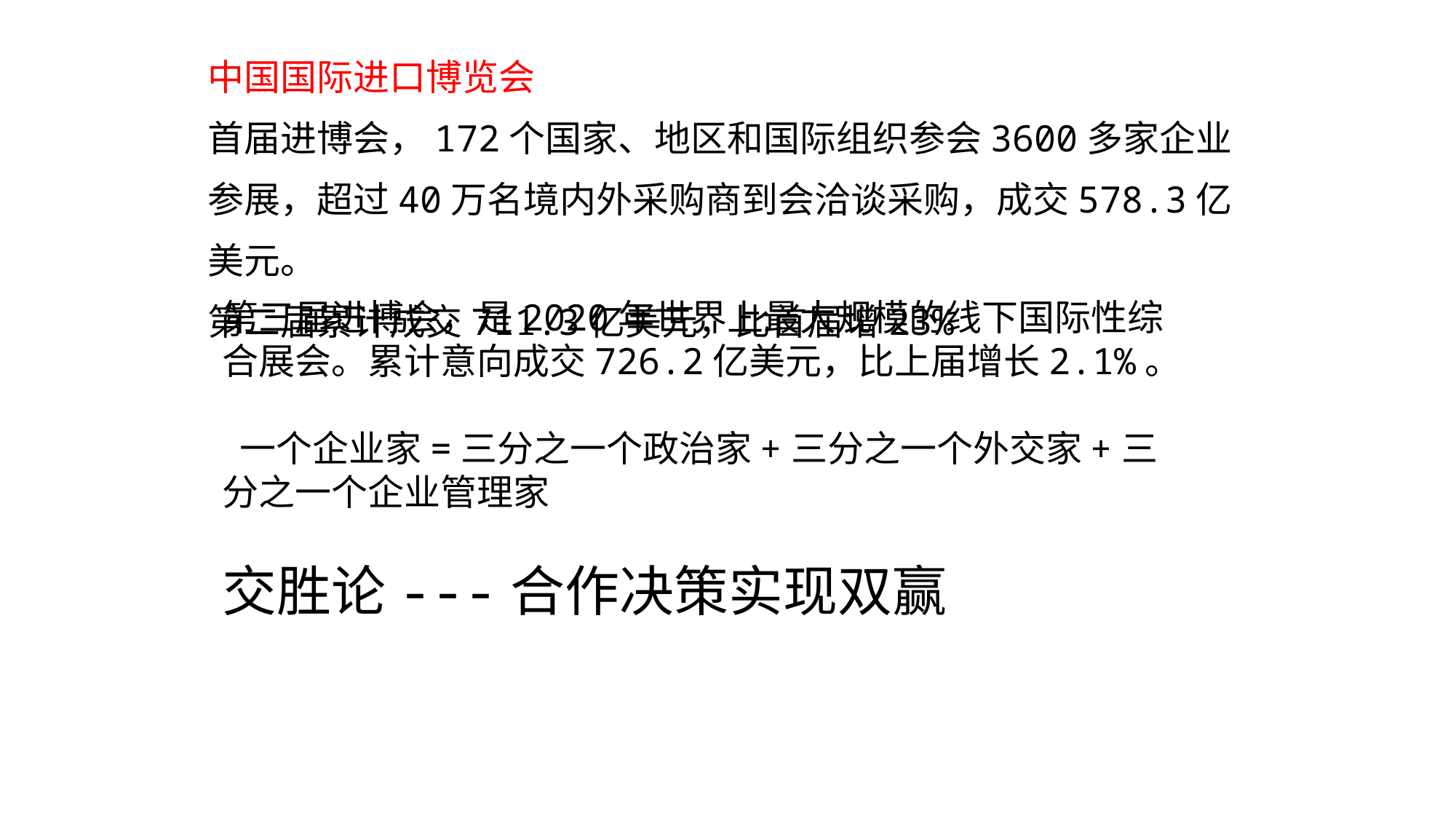

中国国际进口博览会
首届进博会，172个国家、地区和国际组织参会3600多家企业参展，超过40万名境内外采购商到会洽谈采购，成交578.3亿美元。
第二届累计成交711.3亿美元，比首届增23%
第三届进博会，是2020年世界上最大规模的线下国际性综合展会。累计意向成交726.2亿美元，比上届增长2.1%。

 一个企业家=三分之一个政治家+三分之一个外交家+三分之一个企业管理家

交胜论---合作决策实现双赢